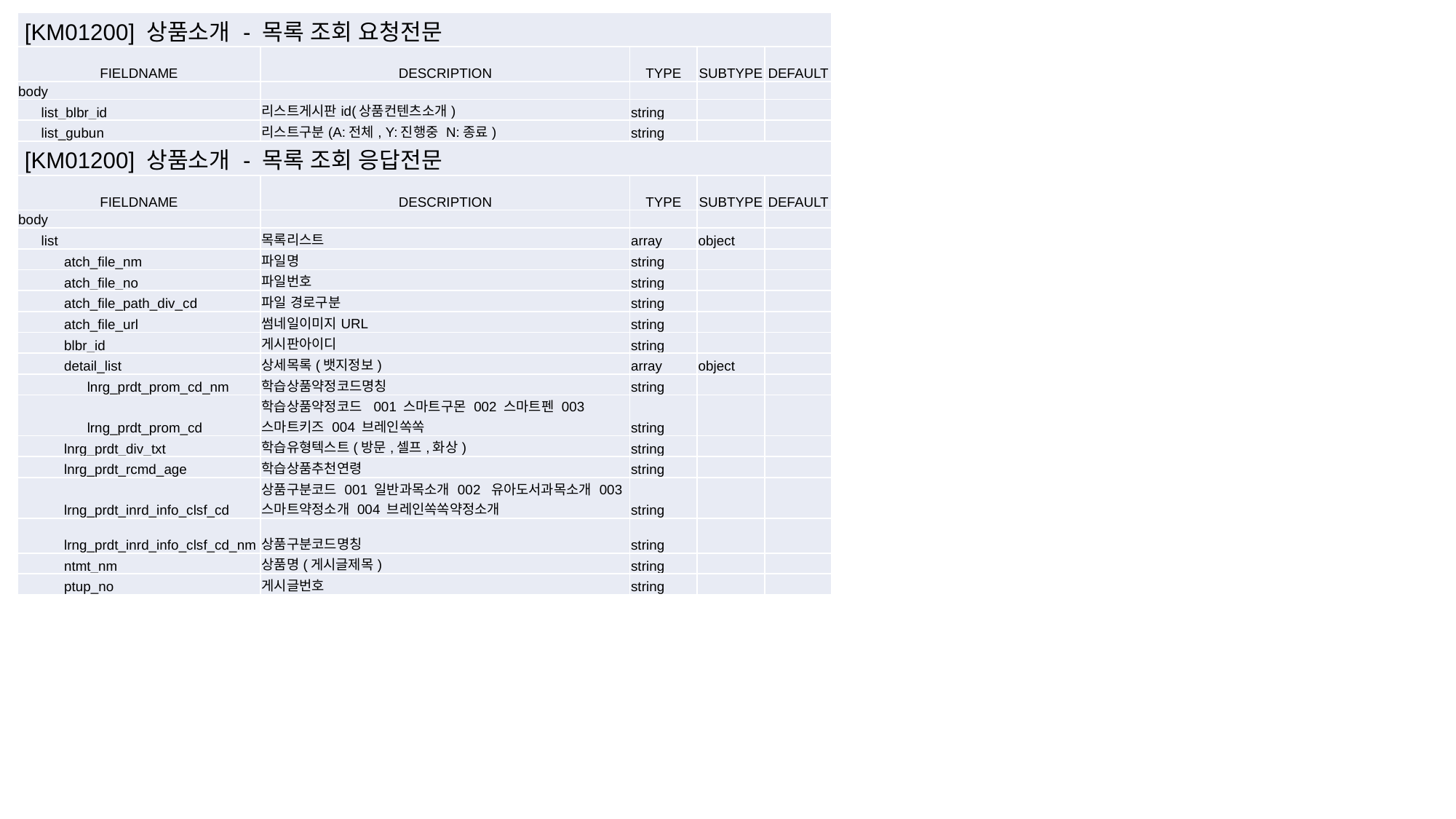

| [KM01200] 상품소개 - 목록 조회 요청전문 |  |  |  |  |
| --- | --- | --- | --- | --- |
| FIELDNAME | DESCRIPTION | TYPE | SUBTYPE | DEFAULT |
| body |  |  |  |  |
| list\_blbr\_id | 리스트게시판id(상품컨텐츠소개) | string |  |  |
| list\_gubun | 리스트구분(A:전체, Y:진행중 N:종료) | string |  |  |
| [KM01200] 상품소개 - 목록 조회 응답전문 |  |  |  |  |
| FIELDNAME | DESCRIPTION | TYPE | SUBTYPE | DEFAULT |
| body |  |  |  |  |
| list | 목록리스트 | array | object |  |
| atch\_file\_nm | 파일명 | string |  |  |
| atch\_file\_no | 파일번호 | string |  |  |
| atch\_file\_path\_div\_cd | 파일 경로구분 | string |  |  |
| atch\_file\_url | 썸네일이미지URL | string |  |  |
| blbr\_id | 게시판아이디 | string |  |  |
| detail\_list | 상세목록(뱃지정보) | array | object |  |
| lnrg\_prdt\_prom\_cd\_nm | 학습상품약정코드명칭 | string |  |  |
| lrng\_prdt\_prom\_cd | 학습상품약정코드 001 스마트구몬 002 스마트펜 003 스마트키즈 004 브레인쏙쏙 | string |  |  |
| lnrg\_prdt\_div\_txt | 학습유형텍스트(방문,셀프,화상) | string |  |  |
| lnrg\_prdt\_rcmd\_age | 학습상품추천연령 | string |  |  |
| lrng\_prdt\_inrd\_info\_clsf\_cd | 상품구분코드 001 일반과목소개 002 유아도서과목소개 003 스마트약정소개 004 브레인쏙쏙약정소개 | string |  |  |
| lrng\_prdt\_inrd\_info\_clsf\_cd\_nm | 상품구분코드명칭 | string |  |  |
| ntmt\_nm | 상품명(게시글제목) | string |  |  |
| ptup\_no | 게시글번호 | string |  |  |